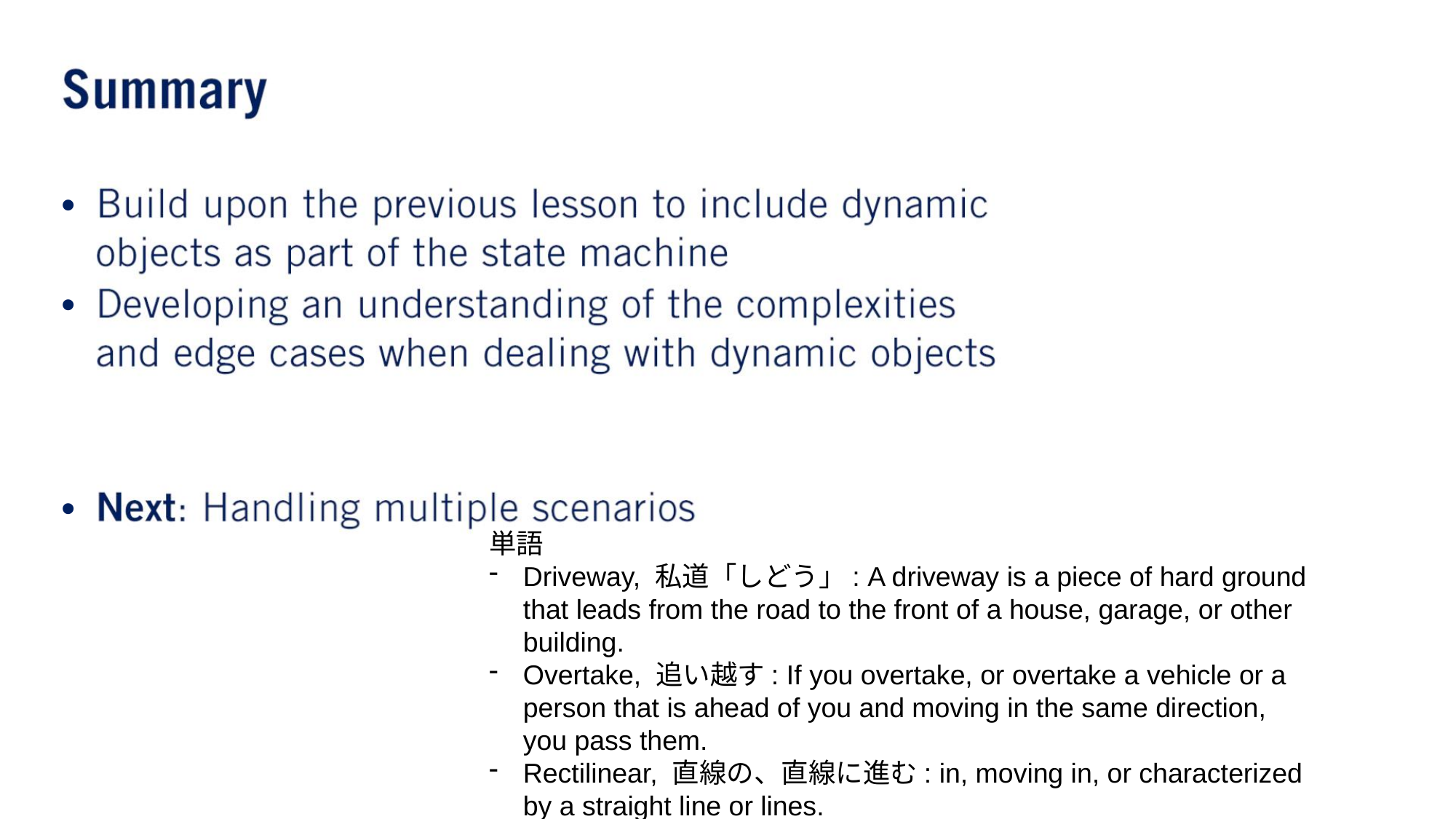

•
•
•
単語
Driveway, 私道「しどう」: A driveway is a piece of hard ground that leads from the road to the front of a house, garage, or other building.
Overtake, 追い越す: If you overtake, or overtake a vehicle or a person that is ahead of you and moving in the same direction, you pass them.
Rectilinear, 直線の、直線に進む: in, moving in, or characterized by a straight line or lines.